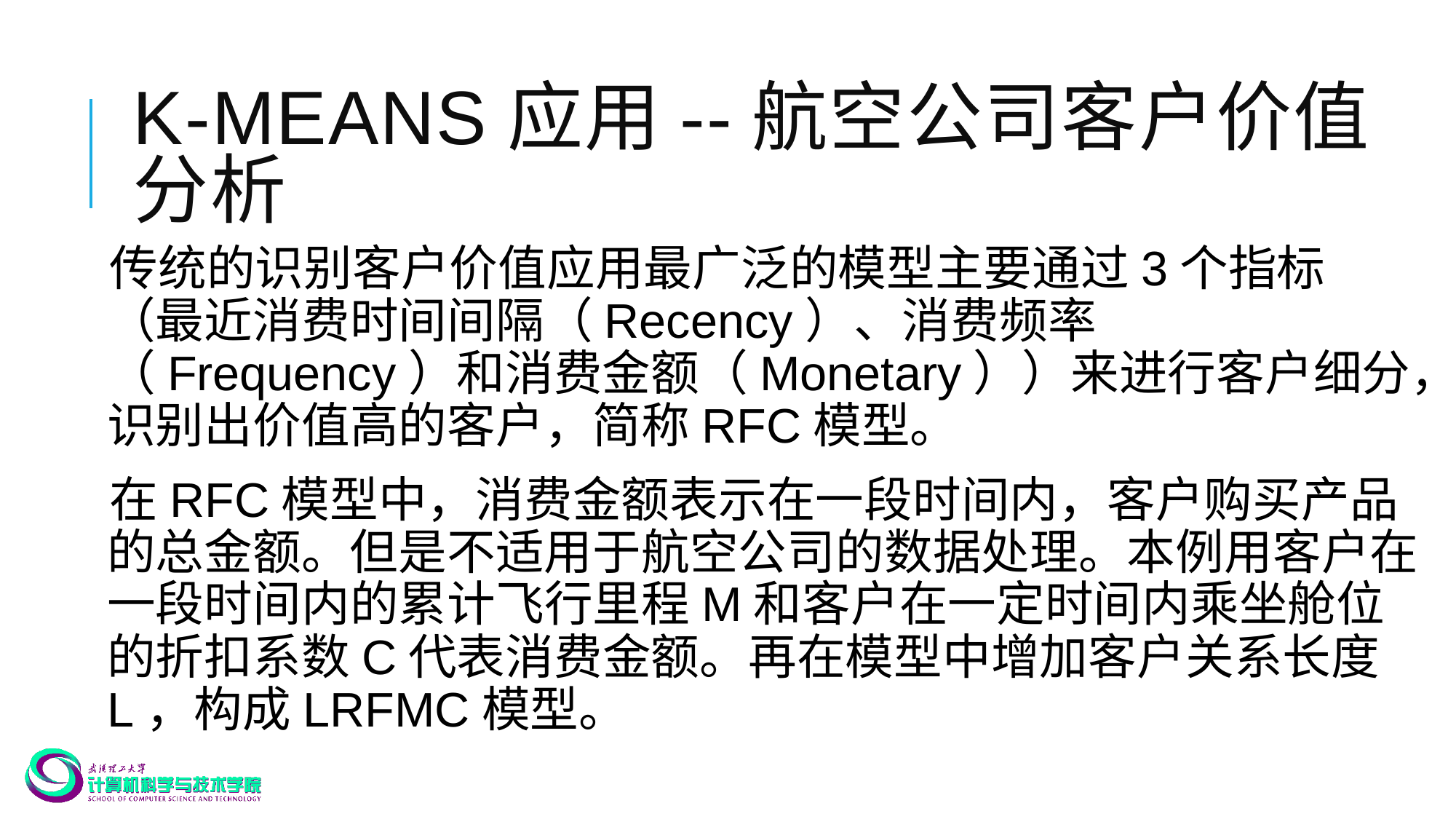

# K-means应用--航空公司客户价值分析
传统的识别客户价值应用最广泛的模型主要通过3个指标（最近消费时间间隔（Recency）、消费频率（Frequency）和消费金额（Monetary））来进行客户细分，识别出价值高的客户，简称RFC模型。
在RFC模型中，消费金额表示在一段时间内，客户购买产品的总金额。但是不适用于航空公司的数据处理。本例用客户在一段时间内的累计飞行里程M和客户在一定时间内乘坐舱位的折扣系数C代表消费金额。再在模型中增加客户关系长度L，构成LRFMC模型。